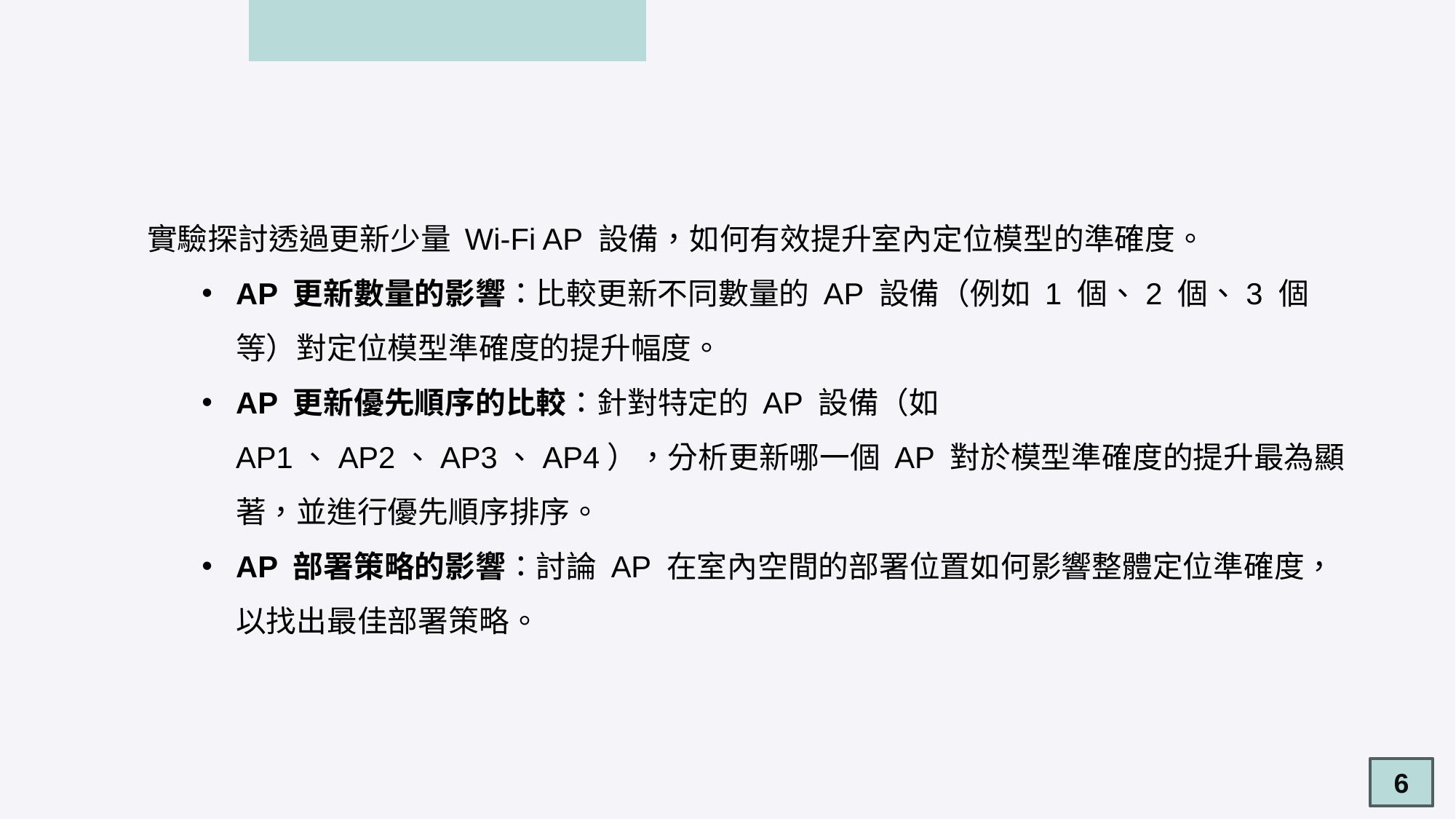

實驗探討透過更新少量 Wi-Fi AP 設備，如何有效提升室內定位模型的準確度。
AP 更新數量的影響：比較更新不同數量的 AP 設備（例如 1 個、2 個、3 個等）對定位模型準確度的提升幅度。
AP 更新優先順序的比較：針對特定的 AP 設備（如 AP1、AP2、AP3、AP4），分析更新哪一個 AP 對於模型準確度的提升最為顯著，並進行優先順序排序。
AP 部署策略的影響：討論 AP 在室內空間的部署位置如何影響整體定位準確度，以找出最佳部署策略。

6